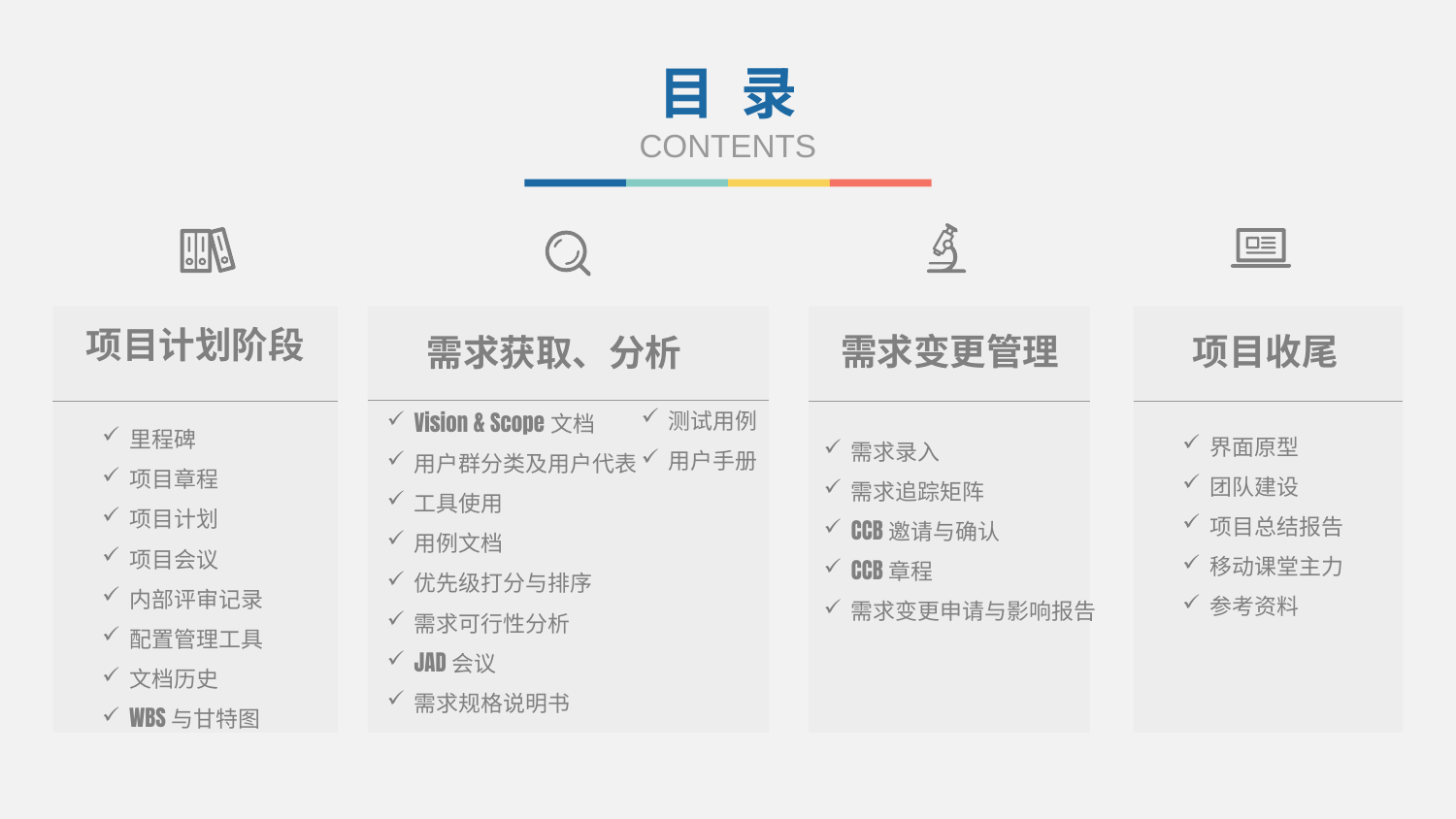

目  录
CONTENTS

项目计划阶段
需求变更管理
项目收尾
需求获取、分析
测试用例
用户手册
Vision & Scope文档
用户群分类及用户代表
工具使用
用例文档
优先级打分与排序
需求可行性分析
JAD会议
需求规格说明书
里程碑
项目章程
项目计划
项目会议
内部评审记录
配置管理工具
文档历史
WBS与甘特图
界面原型
团队建设
项目总结报告
移动课堂主力
参考资料
需求录入
需求追踪矩阵
CCB邀请与确认
CCB章程
需求变更申请与影响报告